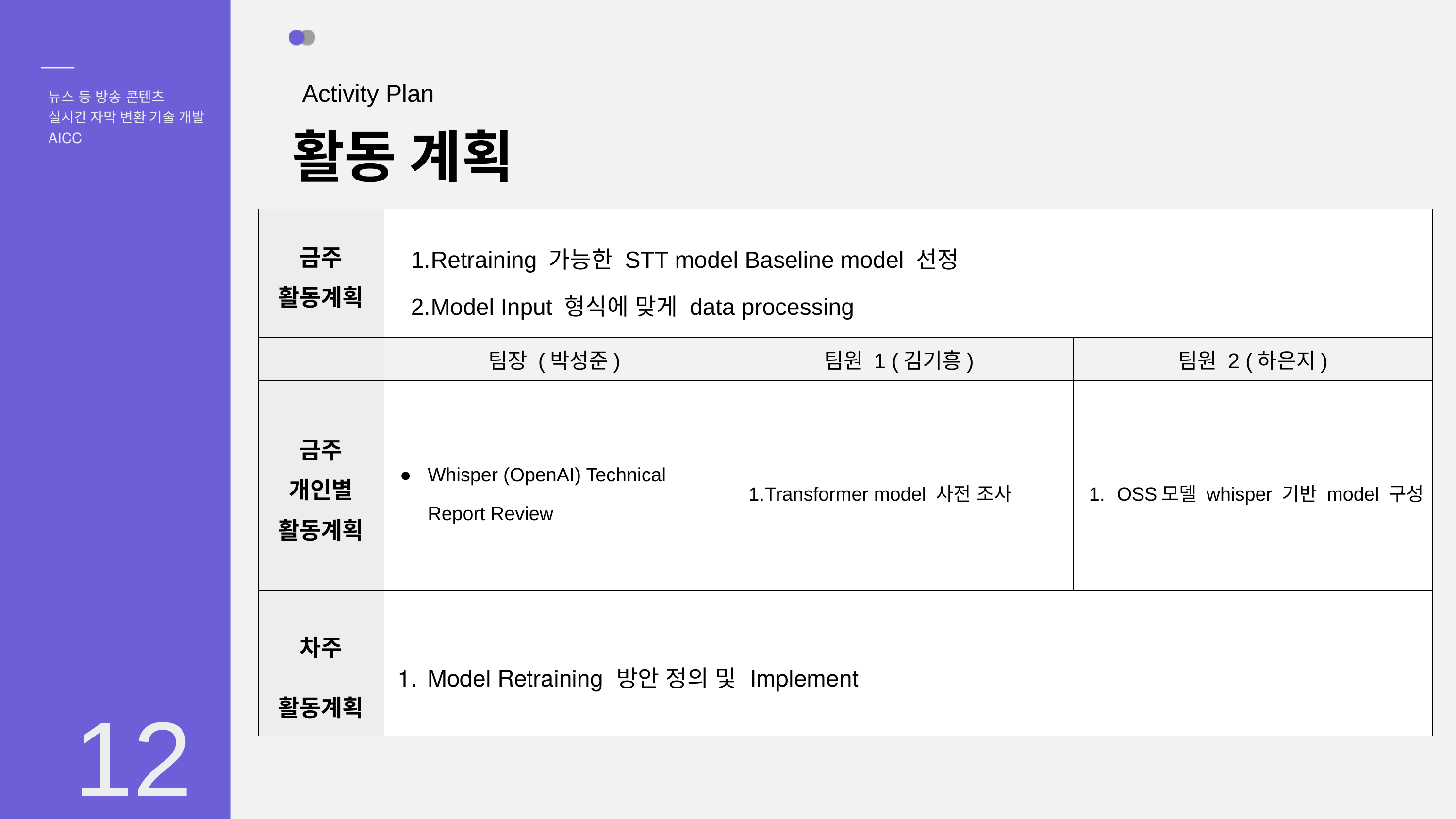

Activity Plan
뉴스 등 방송 콘텐츠
실시간 자막 변환 기술 개발
활동 계획
AICC
| 금주 활동계획 | Retraining 가능한 STT model Baseline model 선정 Model Input 형식에 맞게 data processing |  |  |
| --- | --- | --- | --- |
|  | 팀장 (박성준) | 팀원 1 (김기흥) | 팀원 2 (하은지) |
| 금주 개인별 활동계획 | Whisper (OpenAI) Technical Report Review | Transformer model 사전 조사 | OSS모델 whisper 기반 model 구성 |
| 차주 활동계획 | Model Retraining 방안 정의 및 Implement |  |  |
12